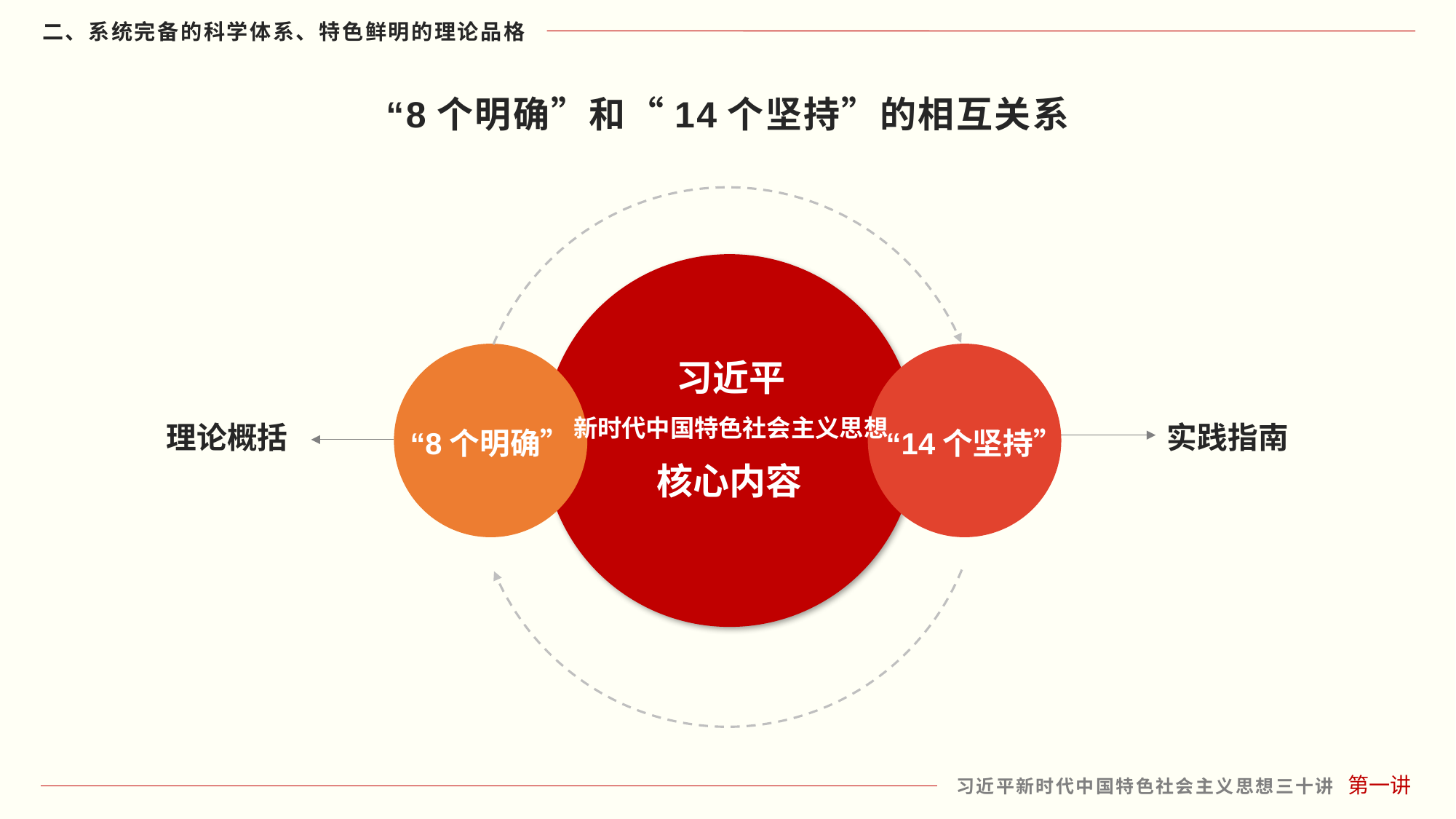

“8个明确”和“14个坚持”的相互关系

习近平
新时代中国特色社会主义思想
“8个明确”
“14个坚持”
核心内容
理论概括
实践指南